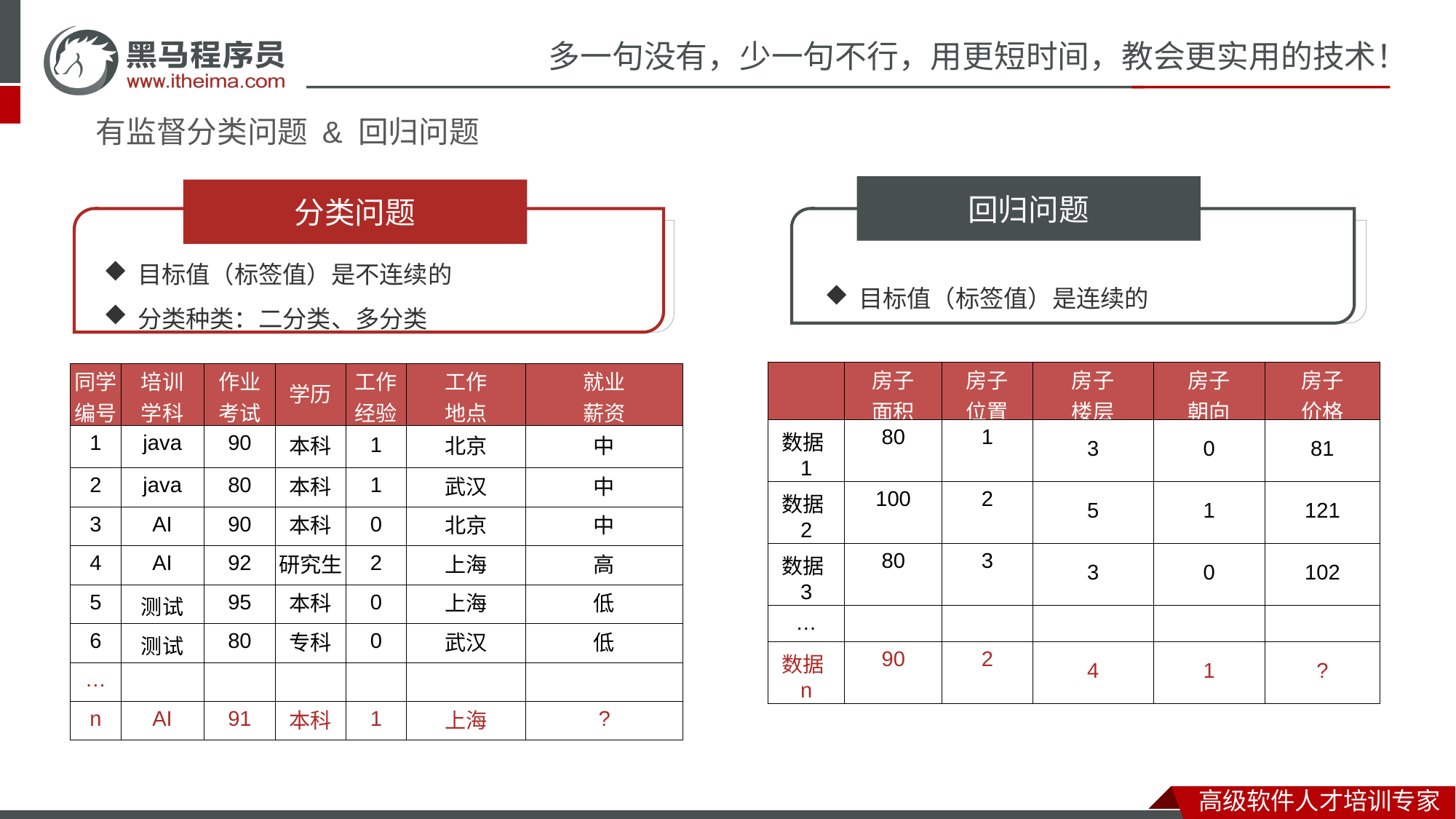

# 有监督分类问题 & 回归问题
回归问题
分类问题

目标值（标签值）是不连续的
分类种类：二分类、多分类
目标值（标签值）是连续的
|  | 房子 面积 | 房子 位置 | 房子 楼层 | 房子 朝向 | 房子 价格 |
| --- | --- | --- | --- | --- | --- |
| 数据1 | 80 | 1 | 3 | 0 | 81 |
| 数据2 | 100 | 2 | 5 | 1 | 121 |
| 数据3 | 80 | 3 | 3 | 0 | 102 |
| … |  |  |  |  |  |
| 数据n | 90 | 2 | 4 | 1 | ? |
| 同学 编号 | 培训 学科 | 作业 考试 | 学历 | 工作 经验 | 工作 地点 | 就业 薪资 |
| --- | --- | --- | --- | --- | --- | --- |
| 1 | java | 90 | 本科 | 1 | 北京 | 中 |
| 2 | java | 80 | 本科 | 1 | 武汉 | 中 |
| 3 | AI | 90 | 本科 | 0 | 北京 | 中 |
| 4 | AI | 92 | 研究生 | 2 | 上海 | 高 |
| 5 | 测试 | 95 | 本科 | 0 | 上海 | 低 |
| 6 | 测试 | 80 | 专科 | 0 | 武汉 | 低 |
| … |  |  |  |  |  |  |
| n | AI | 91 | 本科 | 1 | 上海 | ? |